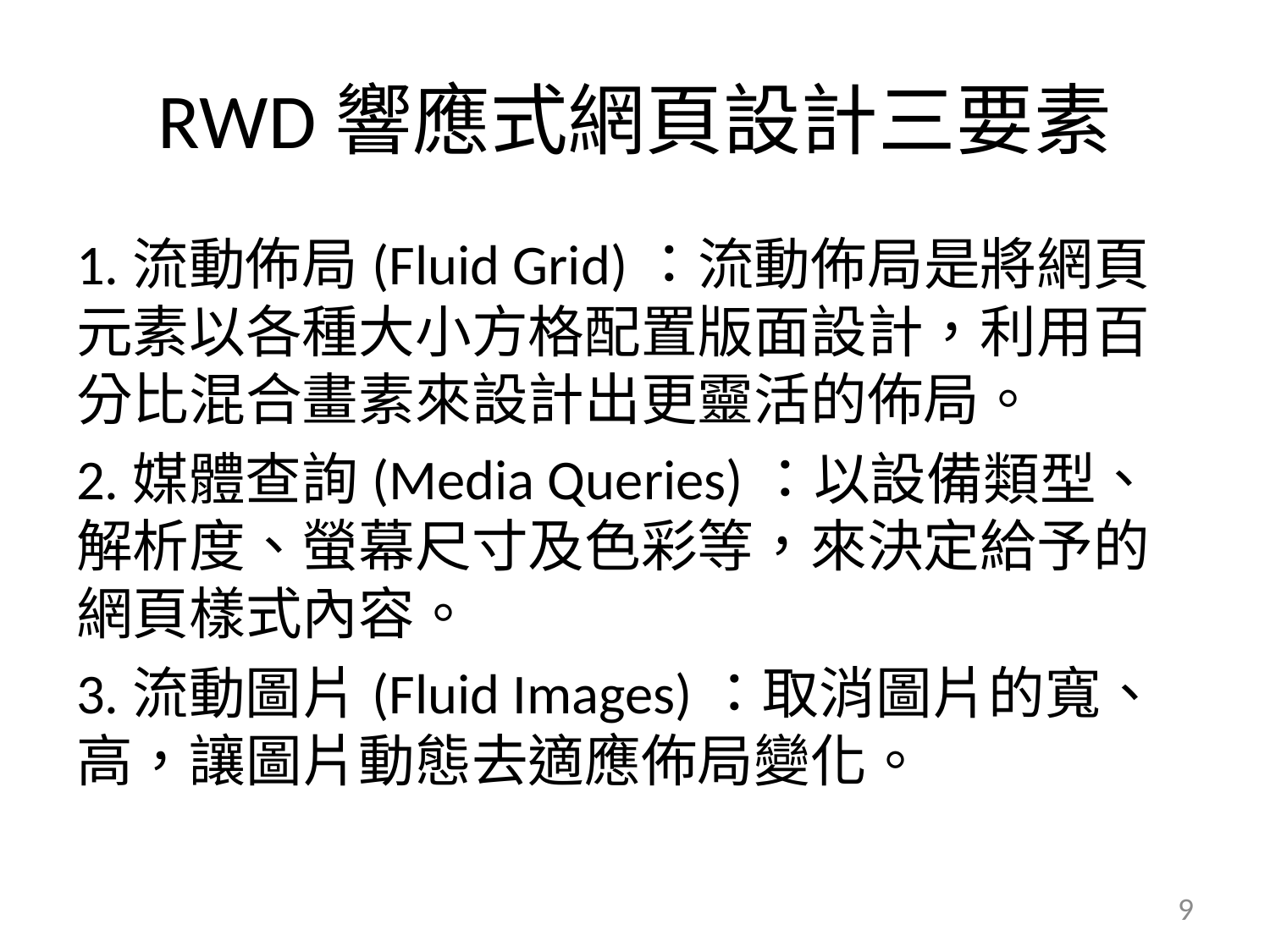

# RWD響應式網頁設計三要素
1.流動佈局(Fluid Grid)：流動佈局是將網頁元素以各種大小方格配置版面設計，利用百分比混合畫素來設計出更靈活的佈局。
2.媒體查詢(Media Queries)：以設備類型、解析度、螢幕尺寸及色彩等，來決定給予的網頁樣式內容。
3.流動圖片(Fluid Images)：取消圖片的寬、高，讓圖片動態去適應佈局變化。
9